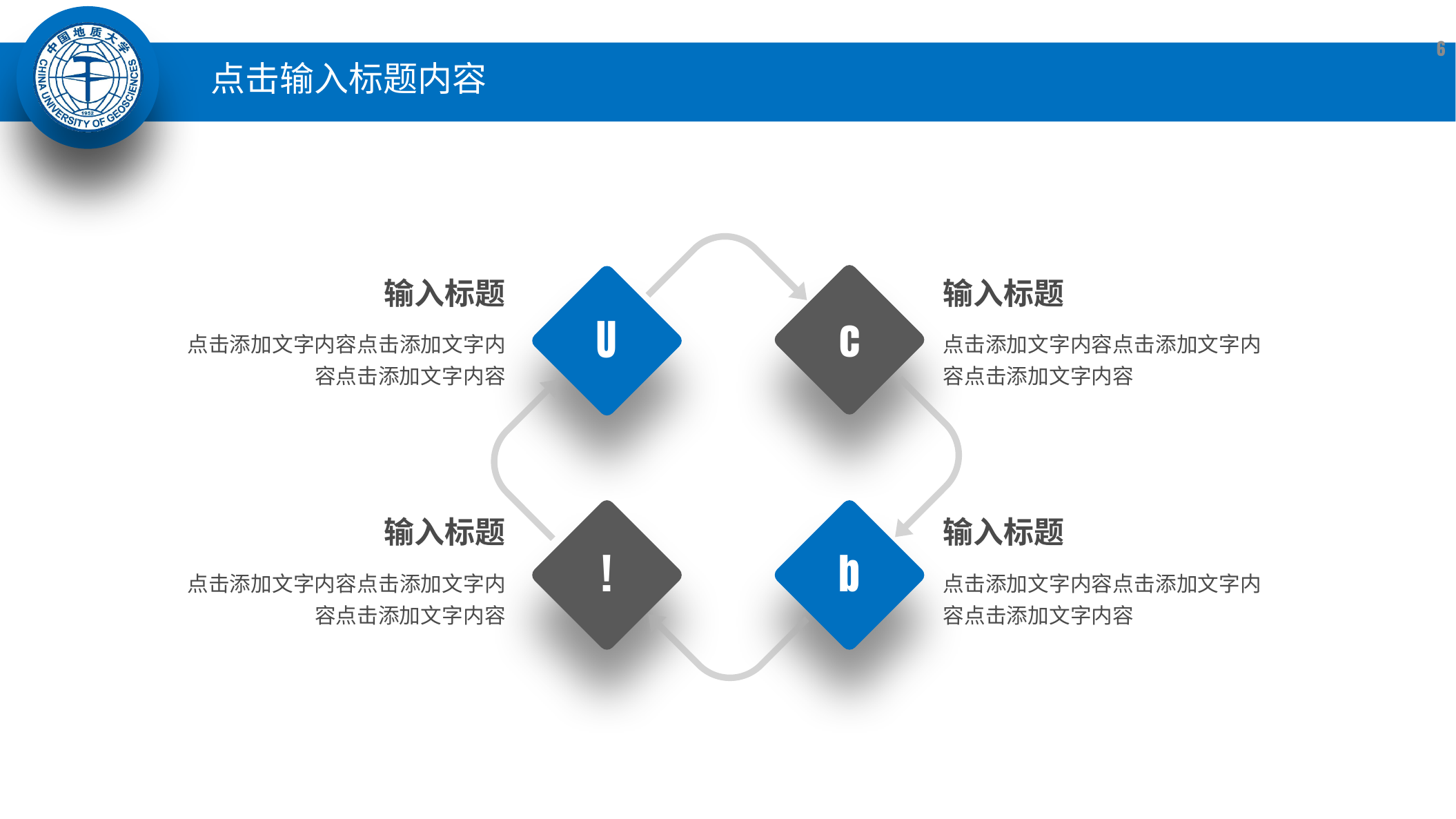

6
点击输入标题内容

c
U
输入标题
点击添加文字内容点击添加文字内容点击添加文字内容
输入标题
点击添加文字内容点击添加文字内容点击添加文字内容

!
b
输入标题
点击添加文字内容点击添加文字内容点击添加文字内容
输入标题
点击添加文字内容点击添加文字内容点击添加文字内容